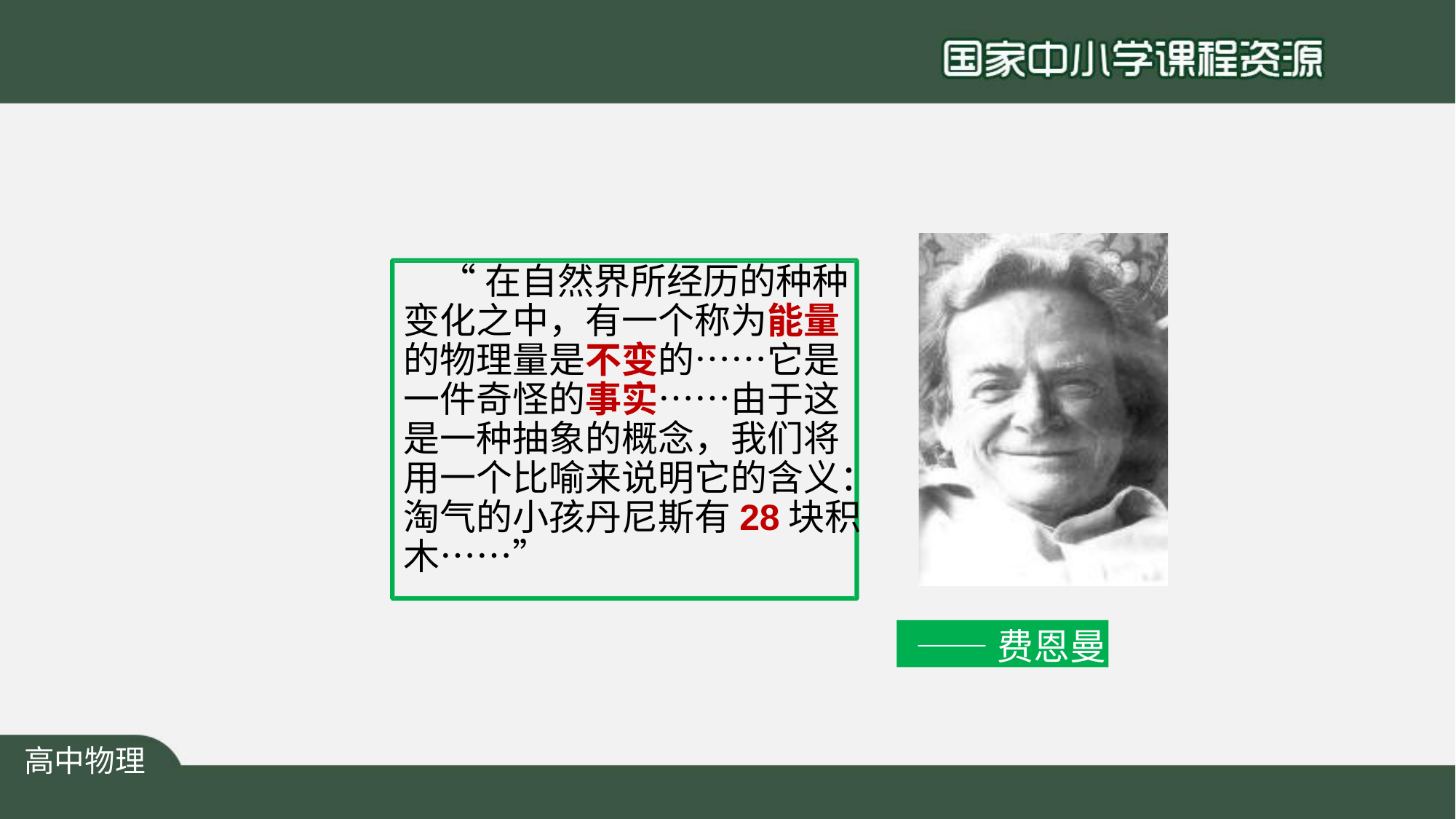

“在自然界所经历的种种 变化之中，有一个称为能量 的物理量是不变的……它是 一件奇怪的事实……由于这 是一种抽象的概念，我们将 用一个比喻来说明它的含义： 淘气的小孩丹尼斯有28块积 木……”

——费恩曼
高中物理